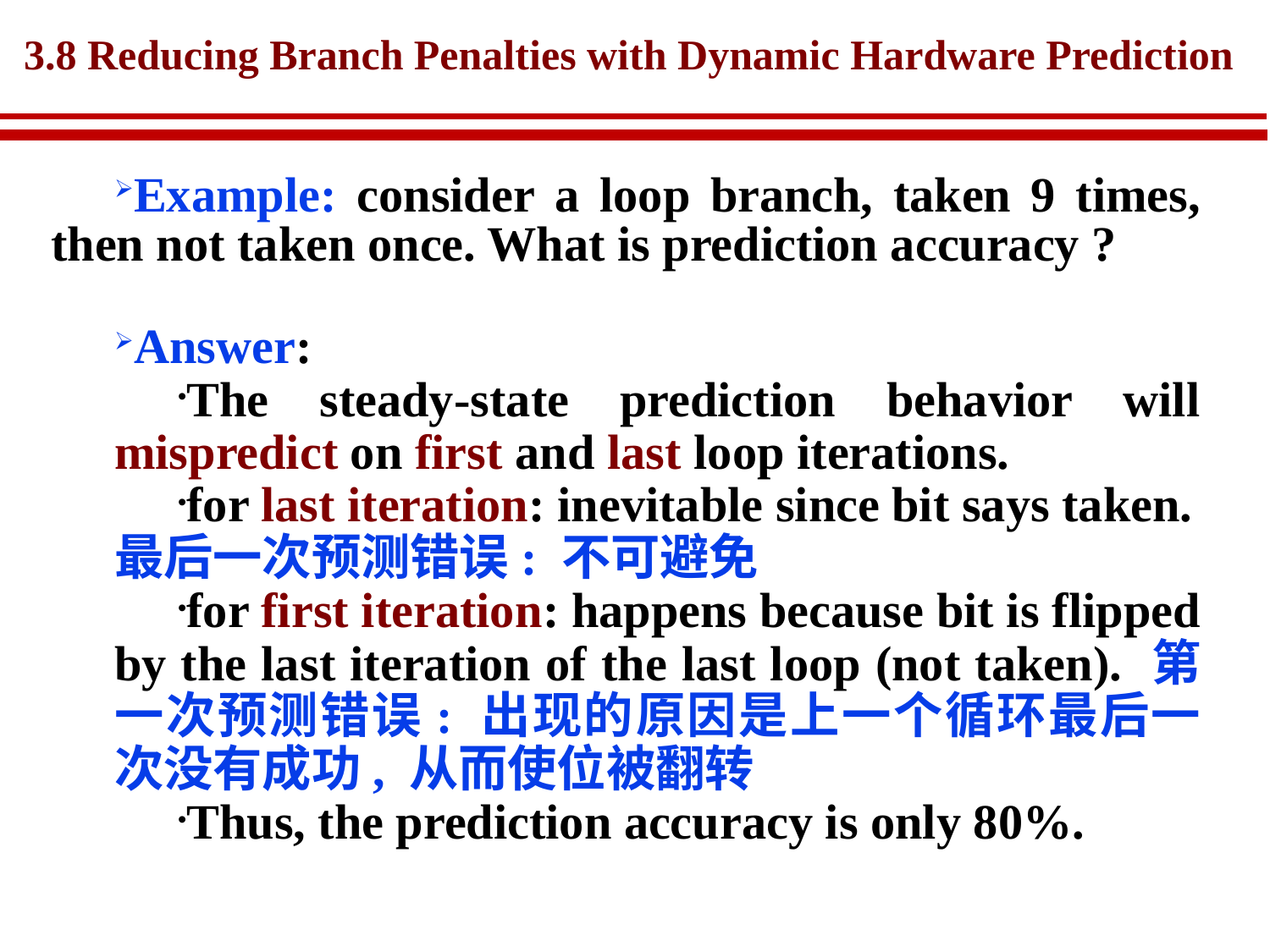

# 3.8 Reducing Branch Penalties with Dynamic Hardware Prediction
Example: consider a loop branch, taken 9 times, then not taken once. What is prediction accuracy ?

Answer:
The steady-state prediction behavior will mispredict on first and last loop iterations.
for last iteration: inevitable since bit says taken.最后一次预测错误: 不可避免
for first iteration: happens because bit is flipped by the last iteration of the last loop (not taken). 第一次预测错误: 出现的原因是上一个循环最后一次没有成功, 从而使位被翻转
Thus, the prediction accuracy is only 80%.